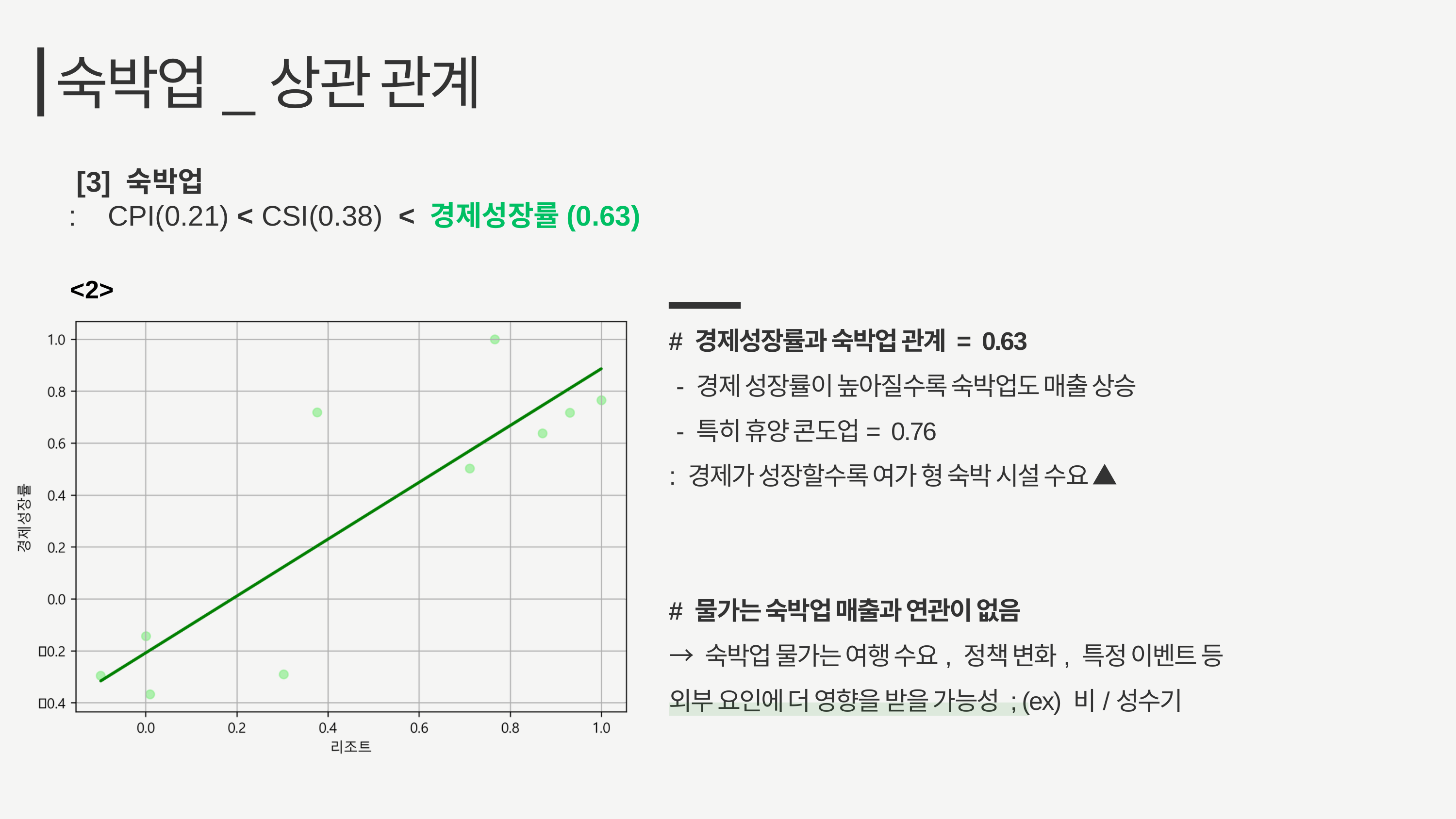

숙박업_상관 관계

 [3] 숙박업
:    CPI(0.21) < CSI(0.38)  < 경제성장률(0.63)

<2>

# 경제성장률과 숙박업 관계 =  0.63
 - 경제 성장률이 높아질수록 숙박업도 매출 상승
 - 특히 휴양 콘도업=  0.76
: 경제가 성장할수록 여가 형 숙박 시설 수요 ▲

# 물가는 숙박업 매출과 연관이 없음
→ 숙박업 물가는 여행 수요, 정책 변화, 특정 이벤트 등
외부 요인에 더 영향을 받을 가능성 ; (ex) 비/성수기